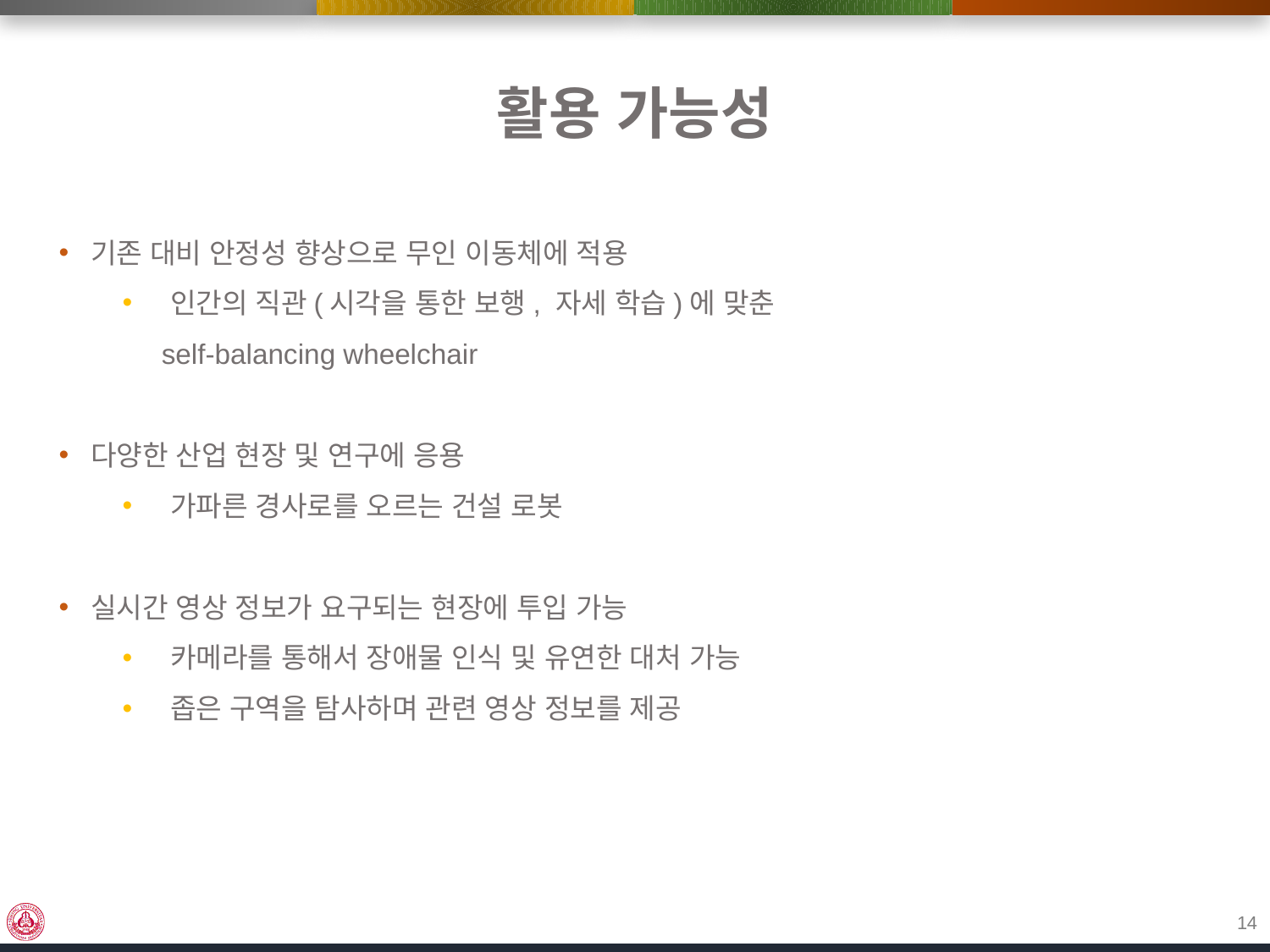

# 활용 가능성
기존 대비 안정성 향상으로 무인 이동체에 적용
인간의 직관(시각을 통한 보행, 자세 학습)에 맞춘
     self-balancing wheelchair

다양한 산업 현장 및 연구에 응용
가파른 경사로를 오르는 건설 로봇
실시간 영상 정보가 요구되는 현장에 투입 가능
카메라를 통해서 장애물 인식 및 유연한 대처 가능
좁은 구역을 탐사하며 관련 영상 정보를 제공

14